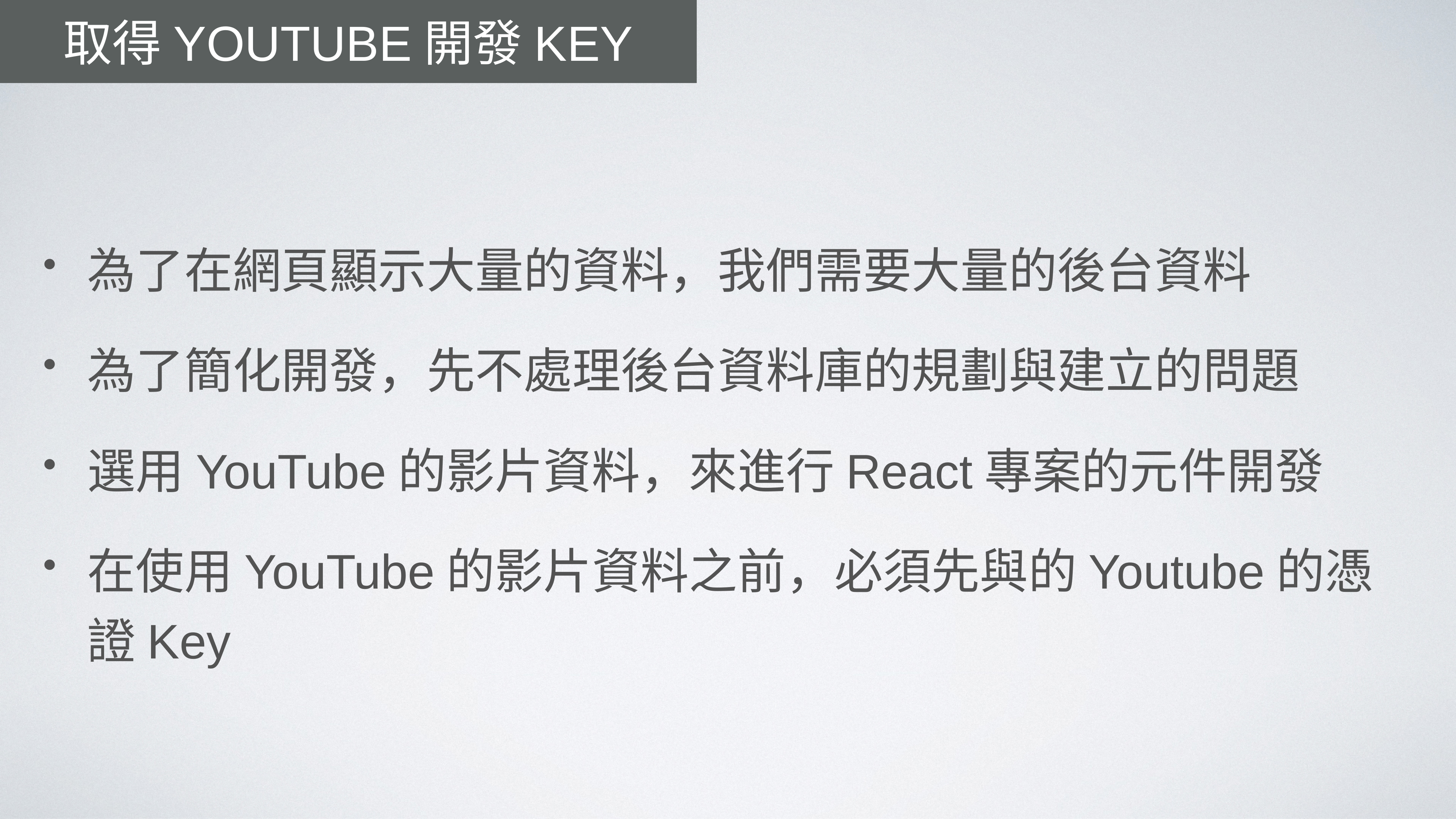

48
# 取得youtube開發key
為了在網頁顯示大量的資料，我們需要大量的後台資料
為了簡化開發，先不處理後台資料庫的規劃與建立的問題
選用YouTube的影片資料，來進行React專案的元件開發
在使用YouTube的影片資料之前，必須先與的Youtube的憑證Key